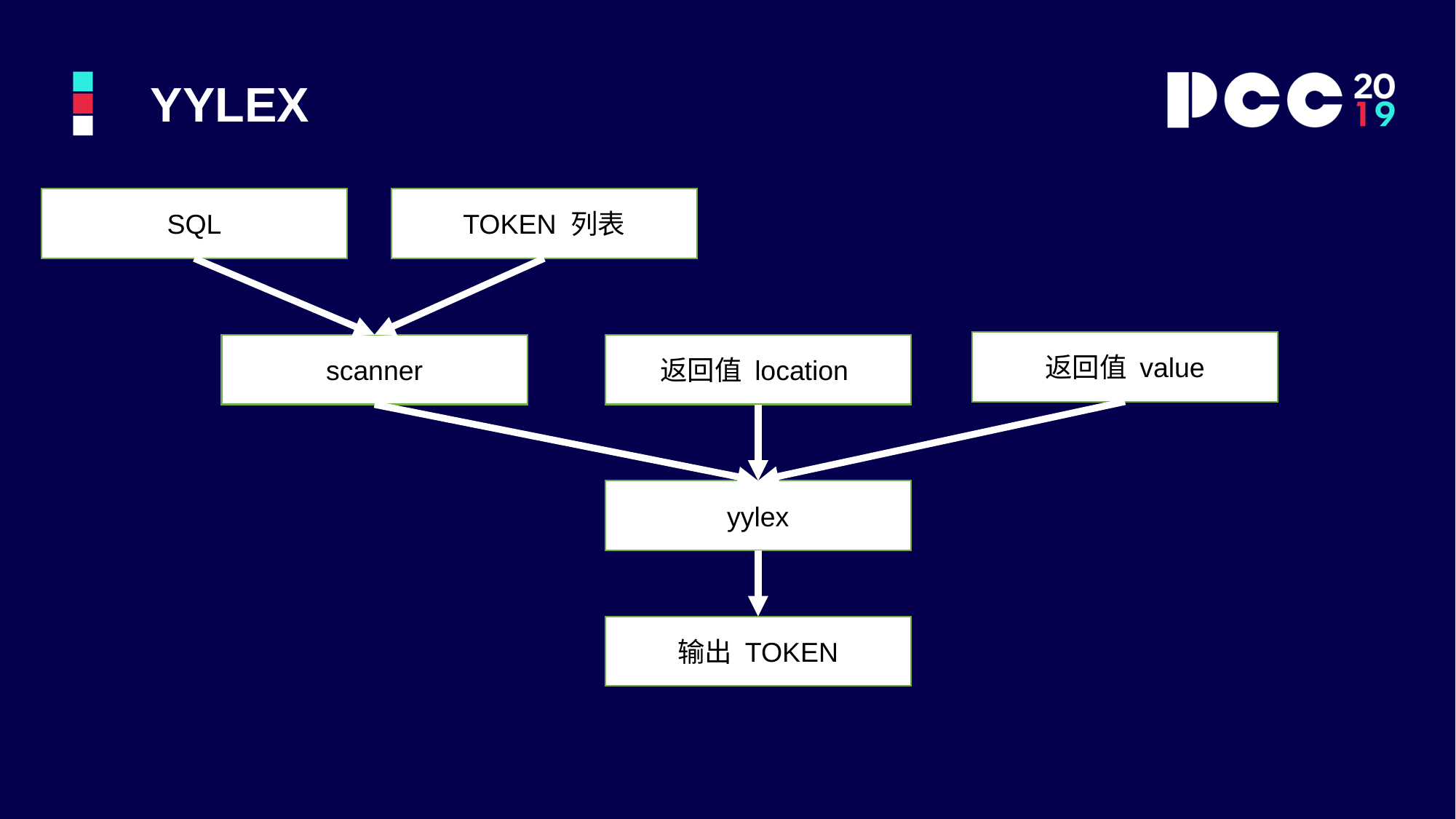

YYLEX
TOKEN 列表
SQL
返回值 value
返回值 location
scanner
yylex
输出 TOKEN